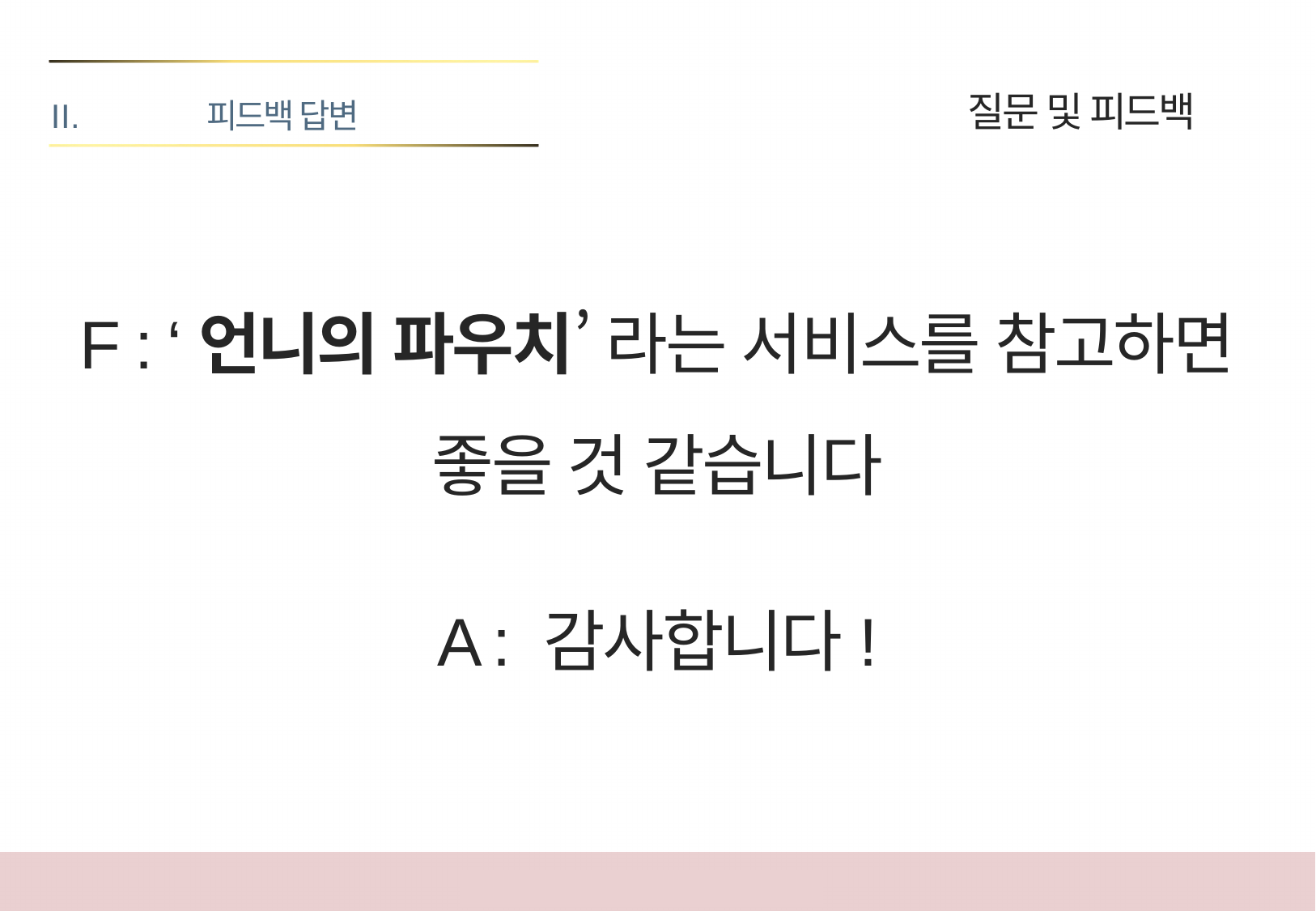

피드백 답변
질문 및 피드백
F : ‘언니의 파우치’ 라는 서비스를 참고하면
좋을 것 같습니다
A : 감사합니다!